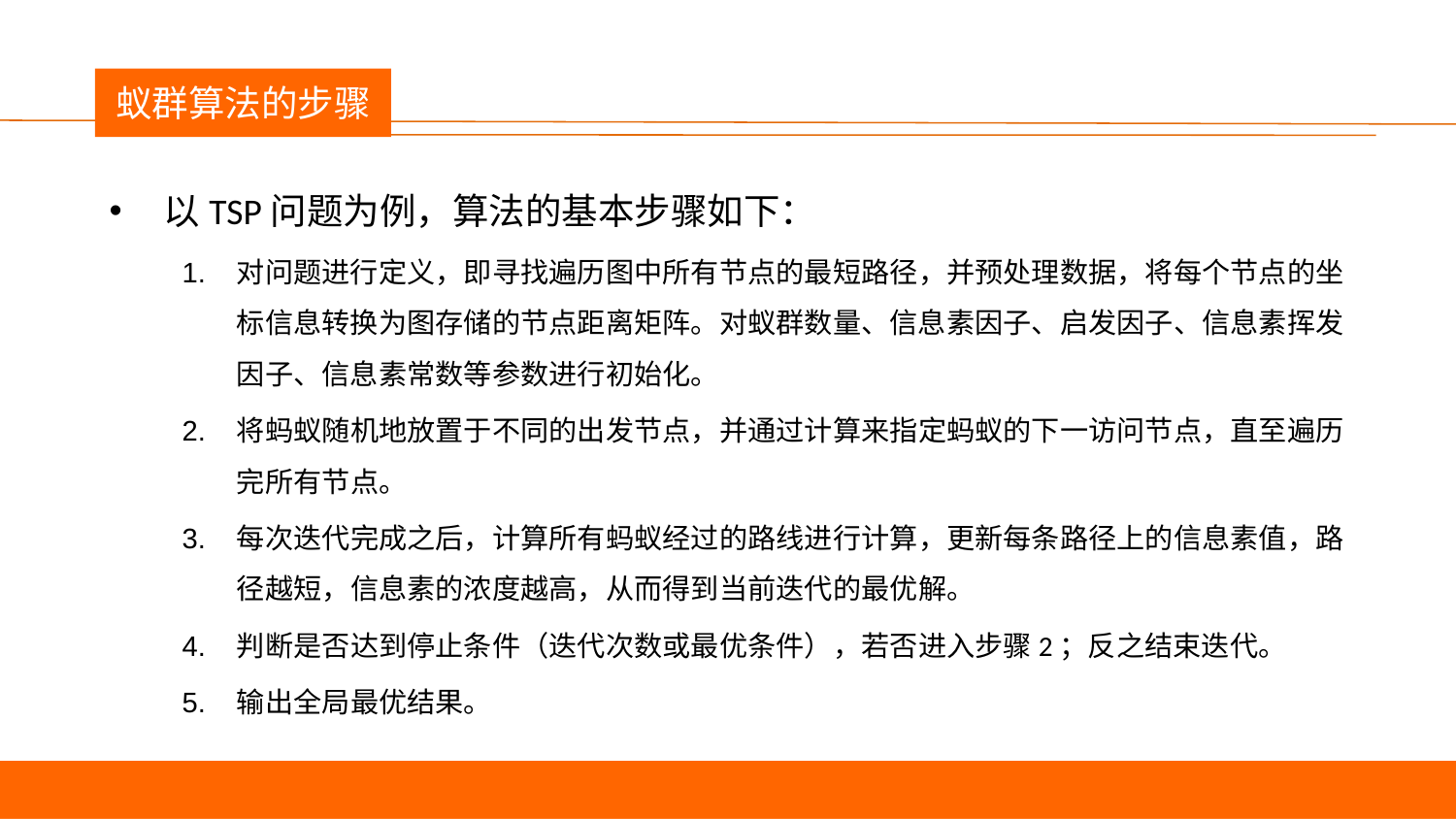

议程
蚁群算法的步骤

以TSP问题为例，算法的基本步骤如下：
对问题进行定义，即寻找遍历图中所有节点的最短路径，并预处理数据，将每个节点的坐标信息转换为图存储的节点距离矩阵。对蚁群数量、信息素因子、启发因子、信息素挥发因子、信息素常数等参数进行初始化。
将蚂蚁随机地放置于不同的出发节点，并通过计算来指定蚂蚁的下一访问节点，直至遍历完所有节点。
每次迭代完成之后，计算所有蚂蚁经过的路线进行计算，更新每条路径上的信息素值，路径越短，信息素的浓度越高，从而得到当前迭代的最优解。
判断是否达到停止条件（迭代次数或最优条件），若否进入步骤2；反之结束迭代。
输出全局最优结果。